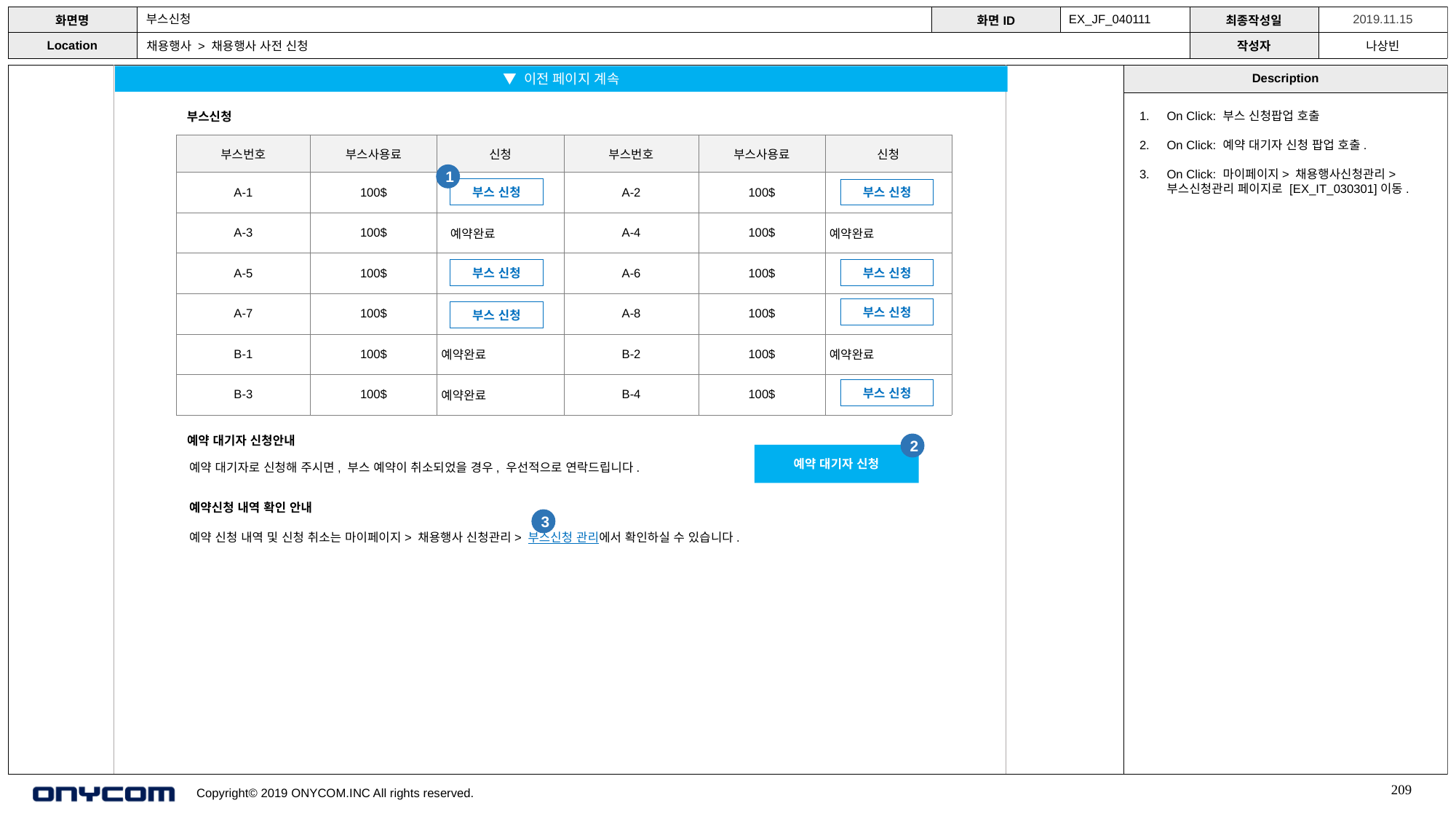

부스신청
EX_JF_040111
채용행사 > 채용행사 사전 신청
▼ 이전 페이지 계속

On Click: 부스 신청팝업 호출

On Click: 예약 대기자 신청 팝업 호출.

On Click: 마이페이지> 채용행사신청관리> 부스신청관리 페이지로 [EX_IT_030301]이동.

부스신청
| 부스번호 | 부스사용료 | 신청 | 부스번호 | 부스사용료 | 신청 |
| --- | --- | --- | --- | --- | --- |
| A-1 | 100$ |  | A-2 | 100$ |  |
| A-3 | 100$ | 예약완료 | A-4 | 100$ | 예약완료 |
| A-5 | 100$ |  | A-6 | 100$ |  |
| A-7 | 100$ |  | A-8 | 100$ |  |
| B-1 | 100$ | 예약완료 | B-2 | 100$ | 예약완료 |
| B-3 | 100$ | 예약완료 | B-4 | 100$ |  |
1
부스 신청
부스 신청
부스 신청
부스 신청
부스 신청
부스 신청
부스 신청
예약 대기자 신청안내
2
예약 대기자 신청
예약 대기자로 신청해 주시면, 부스 예약이 취소되었을 경우, 우선적으로 연락드립니다.
예약신청 내역 확인 안내
3
예약 신청 내역 및 신청 취소는 마이페이지> 채용행사 신청관리> 부스신청 관리에서 확인하실 수 있습니다.
209